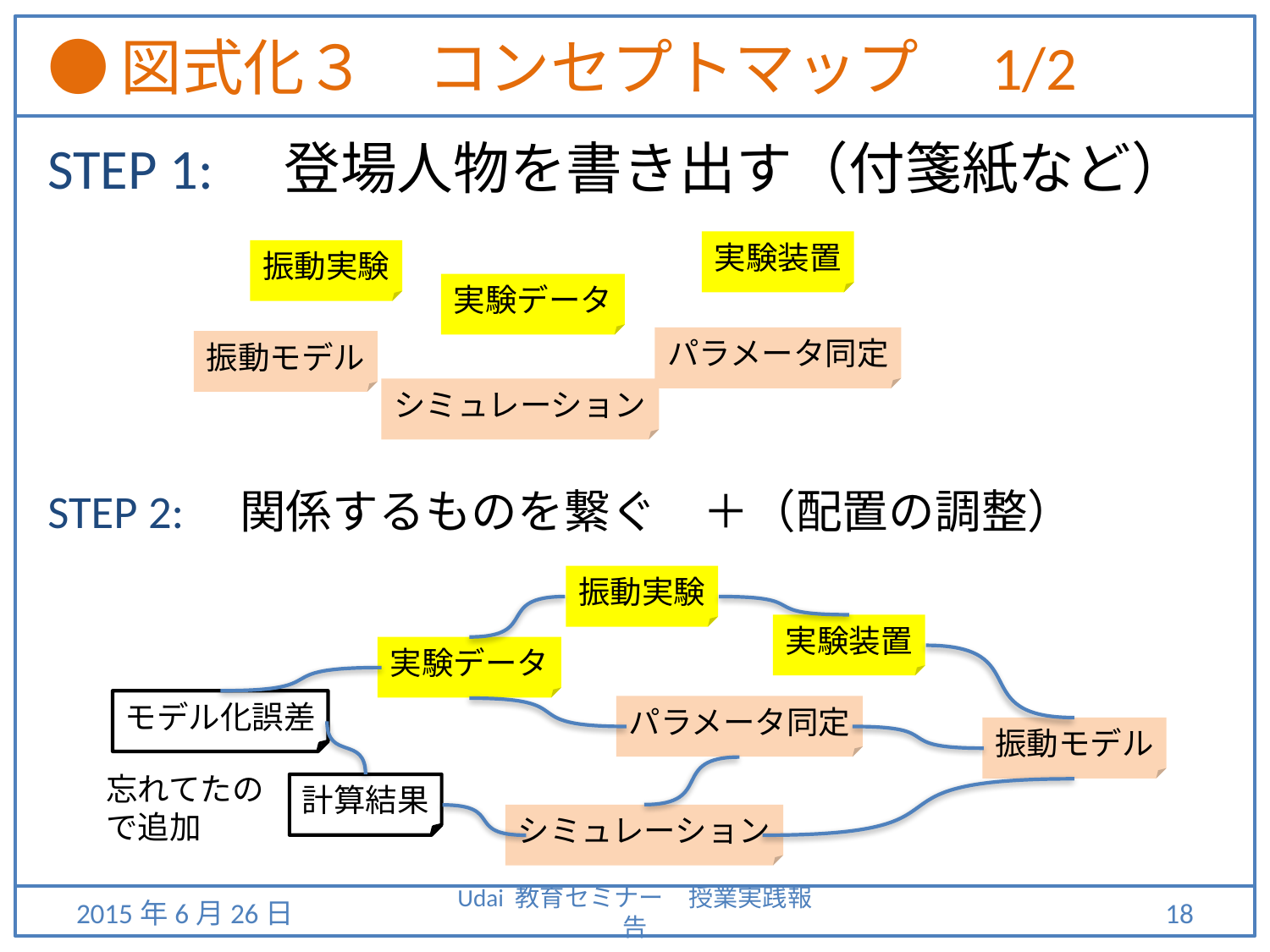

# ●図式化３　コンセプトマップ　1/2
STEP 1:　登場人物を書き出す（付箋紙など）
実験装置
振動実験
実験データ
パラメータ同定
振動モデル
シミュレーション

STEP 2:　関係するものを繋ぐ　＋（配置の調整）

振動実験
実験装置
実験データ
モデル化誤差
パラメータ同定
振動モデル
忘れてたの
で追加
計算結果
シミュレーション
2015年6月26日
Udai 教育セミナー　授業実践報告
18